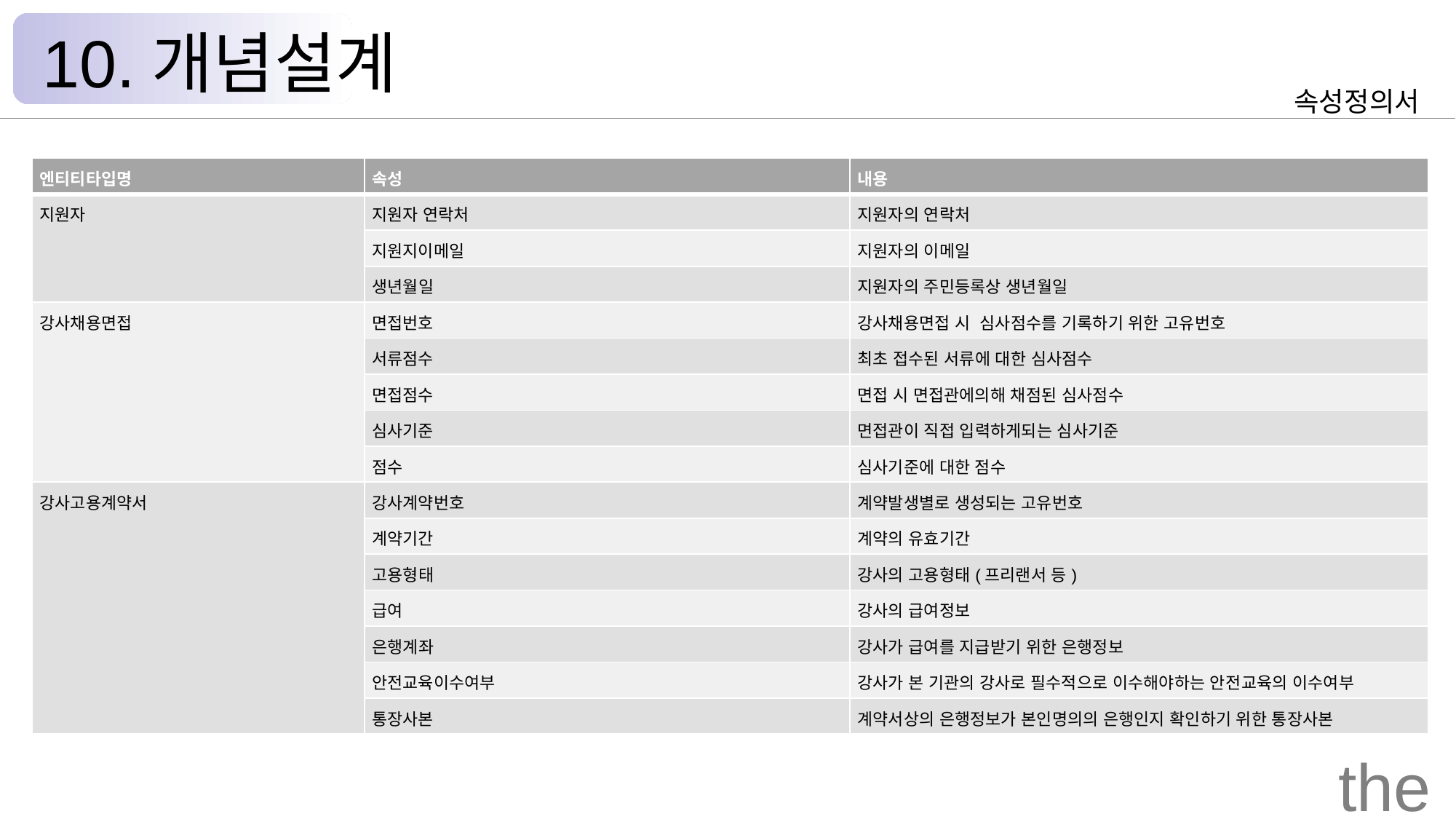

10.개념설계

속성정의서
| 엔티티타입명 | 속성 | 내용 |
| --- | --- | --- |
| 지원자 | 지원자 연락처 | 지원자의 연락처 |
|  | 지원지이메일 | 지원자의 이메일 |
|  | 생년월일 | 지원자의 주민등록상 생년월일 |
| 강사채용면접 | 면접번호 | 강사채용면접 시  심사점수를 기록하기 위한 고유번호 |
|  | 서류점수 | 최초 접수된 서류에 대한 심사점수 |
|  | 면접점수 | 면접 시 면접관에의해 채점된 심사점수 |
|  | 심사기준 | 면접관이 직접 입력하게되는 심사기준 |
|  | 점수 | 심사기준에 대한 점수 |
| 강사고용계약서 | 강사계약번호 | 계약발생별로 생성되는 고유번호 |
|  | 계약기간 | 계약의 유효기간 |
|  | 고용형태 | 강사의 고용형태(프리랜서 등) |
|  | 급여 | 강사의 급여정보 |
|  | 은행계좌 | 강사가 급여를 지급받기 위한 은행정보 |
|  | 안전교육이수여부 | 강사가 본 기관의 강사로 필수적으로 이수해야하는 안전교육의 이수여부 |
|  | 통장사본 | 계약서상의 은행정보가 본인명의의 은행인지 확인하기 위한 통장사본 |
the Palace